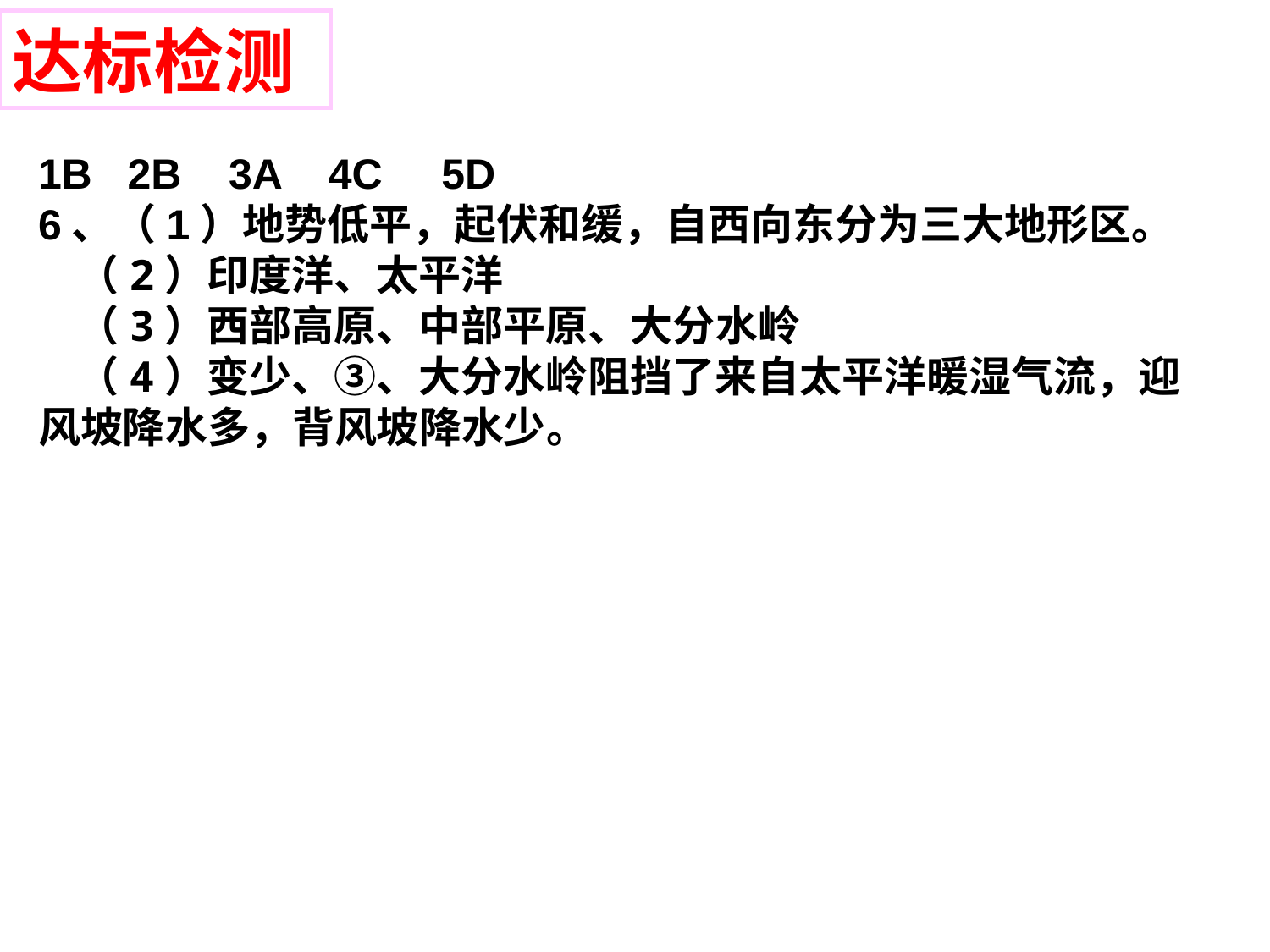

达标检测
1B   2B    3A    4C     5D
6、（1）地势低平，起伏和缓，自西向东分为三大地形区。
   （2）印度洋、太平洋
   （3）西部高原、中部平原、大分水岭
   （4）变少、③、大分水岭阻挡了来自太平洋暖湿气流，迎风坡降水多，背风坡降水少。